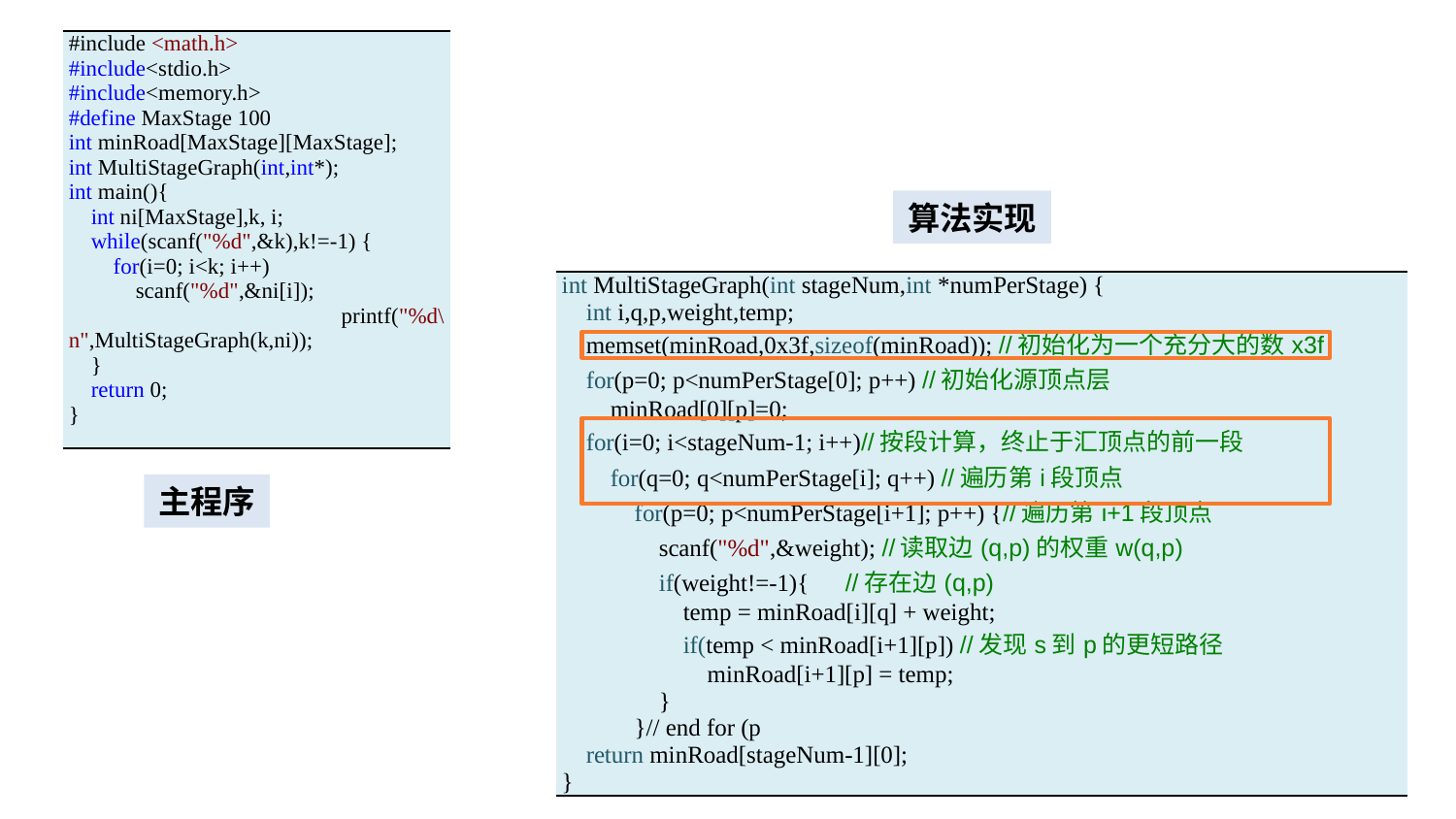

| #include <math.h> #include<stdio.h> #include<memory.h> #define MaxStage 100 int minRoad[MaxStage][MaxStage]; int MultiStageGraph(int,int\*); int main(){ int ni[MaxStage],k, i; while(scanf("%d",&k),k!=-1) { for(i=0; i<k; i++) scanf("%d",&ni[i]); printf("%d\n",MultiStageGraph(k,ni)); } return 0; } |
| --- |
算法实现
| int MultiStageGraph(int stageNum,int \*numPerStage) { int i,q,p,weight,temp; memset(minRoad,0x3f,sizeof(minRoad)); //初始化为一个充分大的数x3f for(p=0; p<numPerStage[0]; p++) //初始化源顶点层 minRoad[0][p]=0; for(i=0; i<stageNum-1; i++)//按段计算，终止于汇顶点的前一段 for(q=0; q<numPerStage[i]; q++) //遍历第i段顶点 for(p=0; p<numPerStage[i+1]; p++) {//遍历第i+1段顶点 scanf("%d",&weight); //读取边(q,p)的权重w(q,p) if(weight!=-1){ //存在边(q,p) temp = minRoad[i][q] + weight; if(temp < minRoad[i+1][p]) //发现s到p的更短路径 minRoad[i+1][p] = temp; } }// end for (p return minRoad[stageNum-1][0]; } |
| --- |

主程序